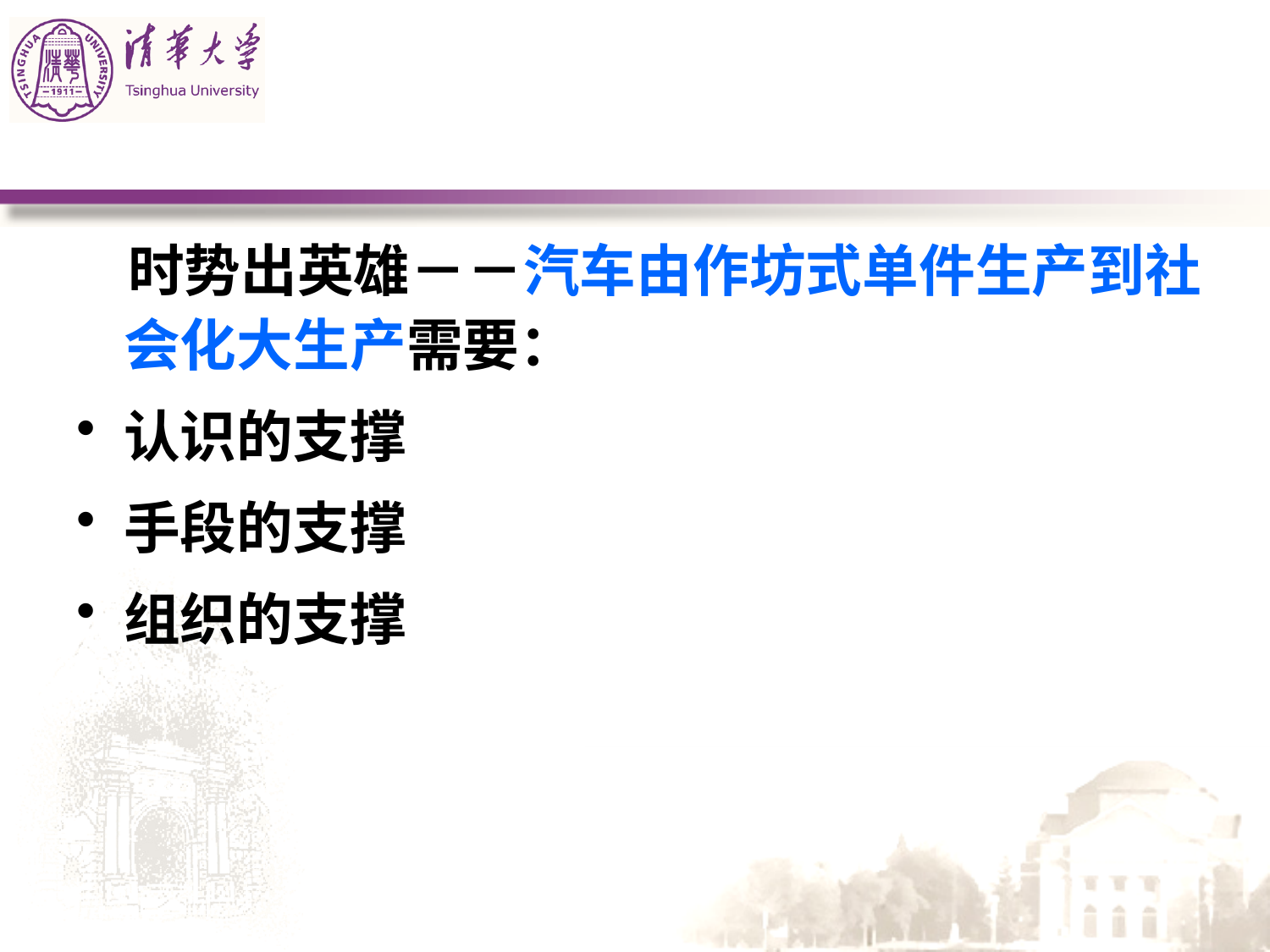

#
   时势出英雄－－汽车由作坊式单件生产到社会化大生产需要：
认识的支撑
手段的支撑
组织的支撑